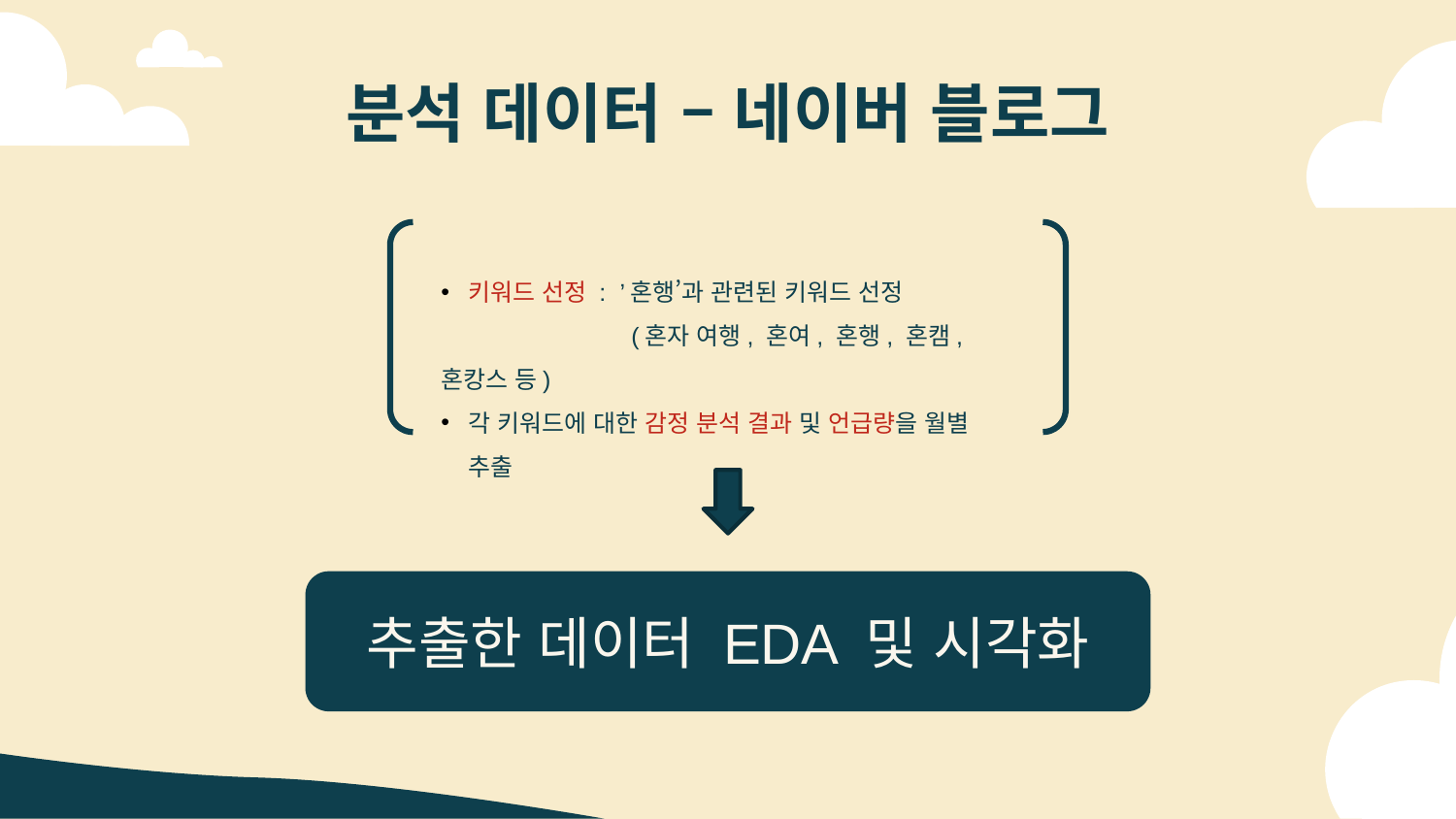

# 분석 데이터 – 네이버 블로그

키워드 선정 :  ’혼행’과 관련된 키워드 선정
                            (혼자 여행, 혼여, 혼행, 혼캠, 혼캉스 등)
각 키워드에 대한 감정 분석 결과 및 언급량을 월별 추출

추출한 데이터 EDA 및 시각화